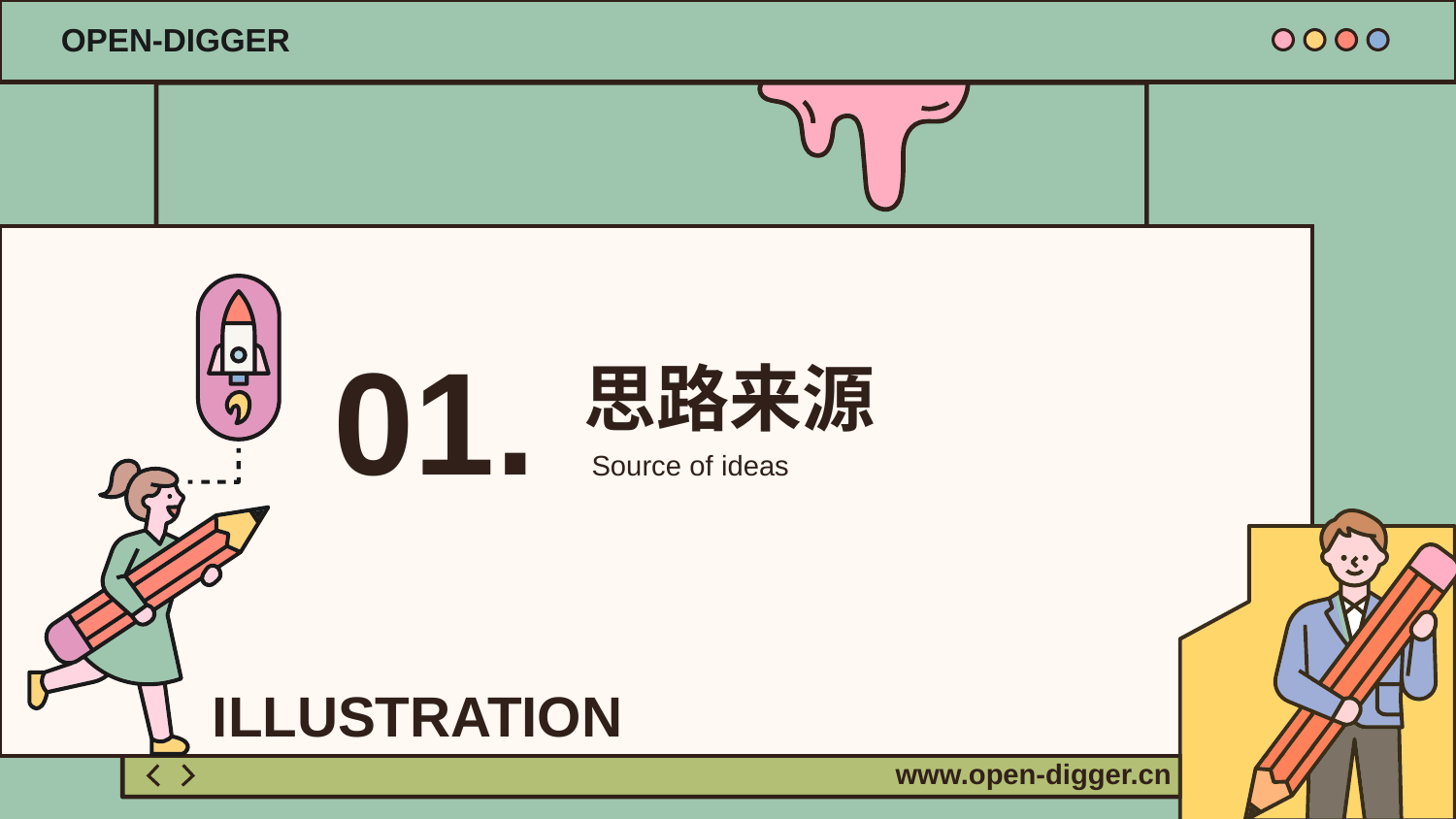

OPEN-DIGGER

01.
思路来源
Source of ideas
ILLUSTRATION
www.open-digger.cn